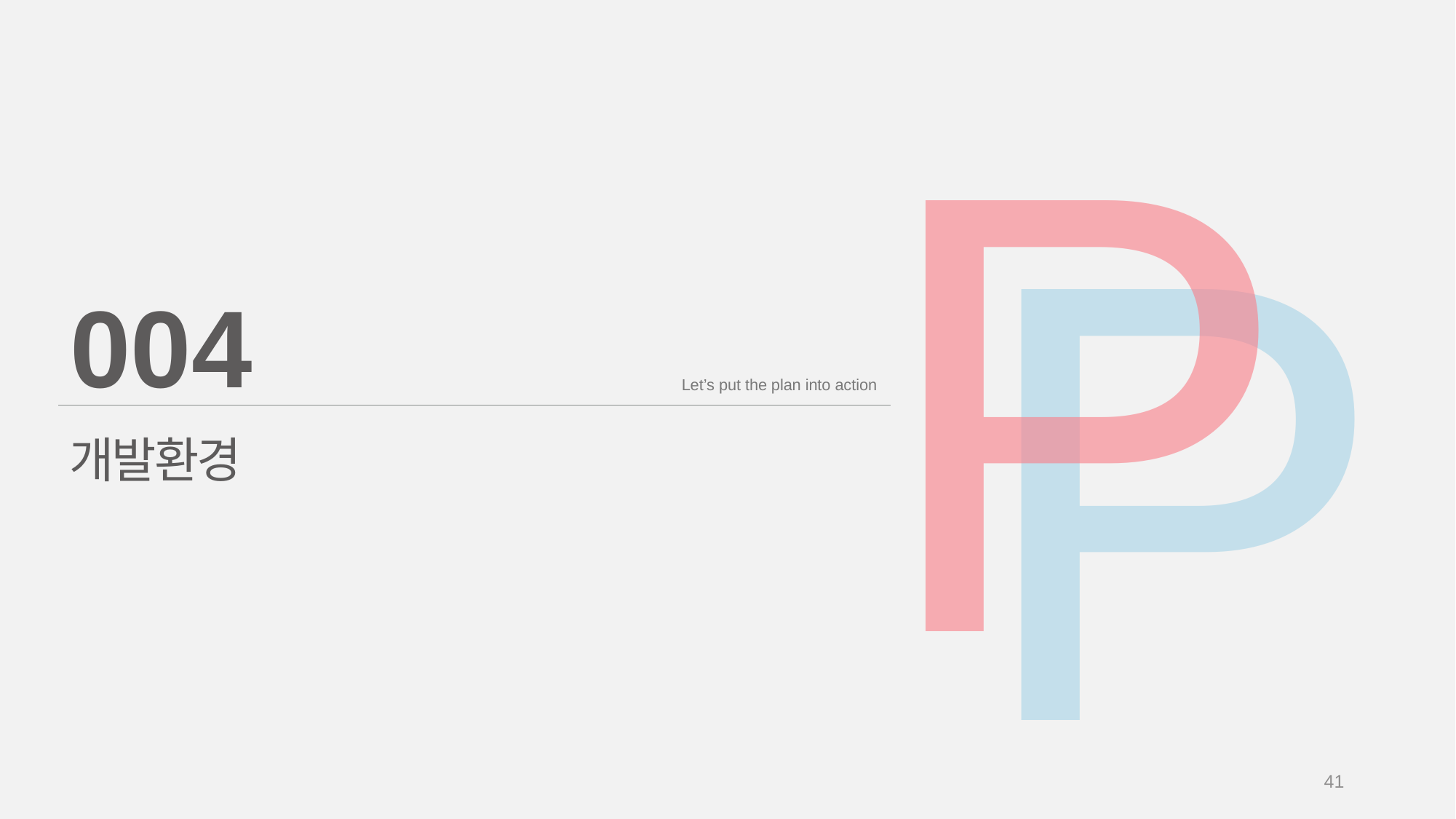

P
P
004
Let’s put the plan into action
개발환경
41